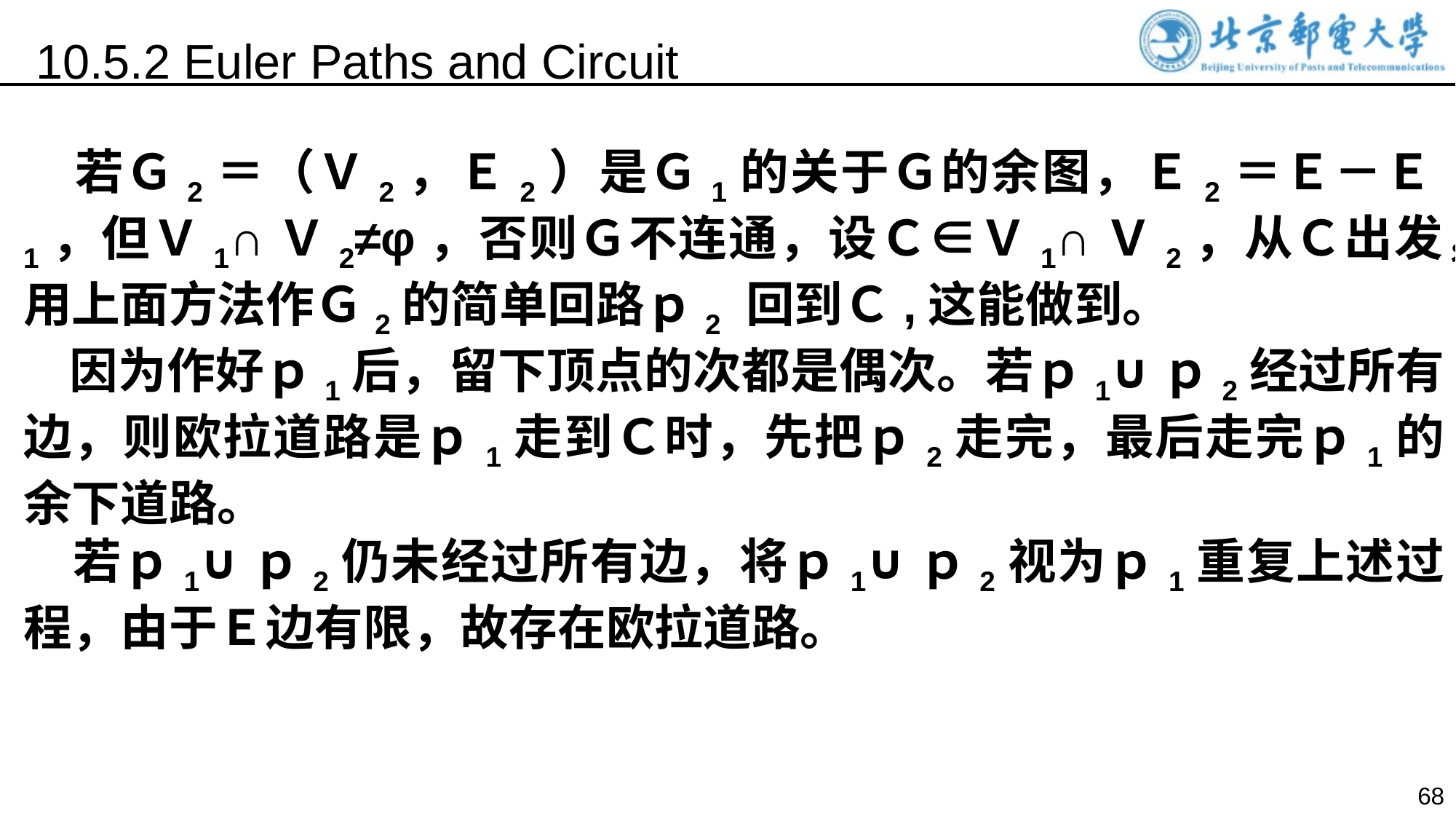

10.5.2 Euler Paths and Circuit
   若Ｇ2＝（Ｖ2，Ｅ2）是Ｇ1的关于Ｇ的余图，Ｅ2＝Ｅ－Ｅ1，但Ｖ1∩Ｖ2≠φ，否则Ｇ不连通，设Ｃ∈Ｖ1∩Ｖ2，从Ｃ出发，用上面方法作Ｇ2的简单回路ｐ2 回到Ｃ,这能做到。
   因为作好ｐ1后，留下顶点的次都是偶次。若ｐ1∪ｐ2经过所有边，则欧拉道路是ｐ1走到Ｃ时，先把ｐ2走完，最后走完ｐ1的余下道路。
   若ｐ1∪ｐ2仍未经过所有边，将ｐ1∪ｐ2视为ｐ1重复上述过程，由于Ｅ边有限，故存在欧拉道路。